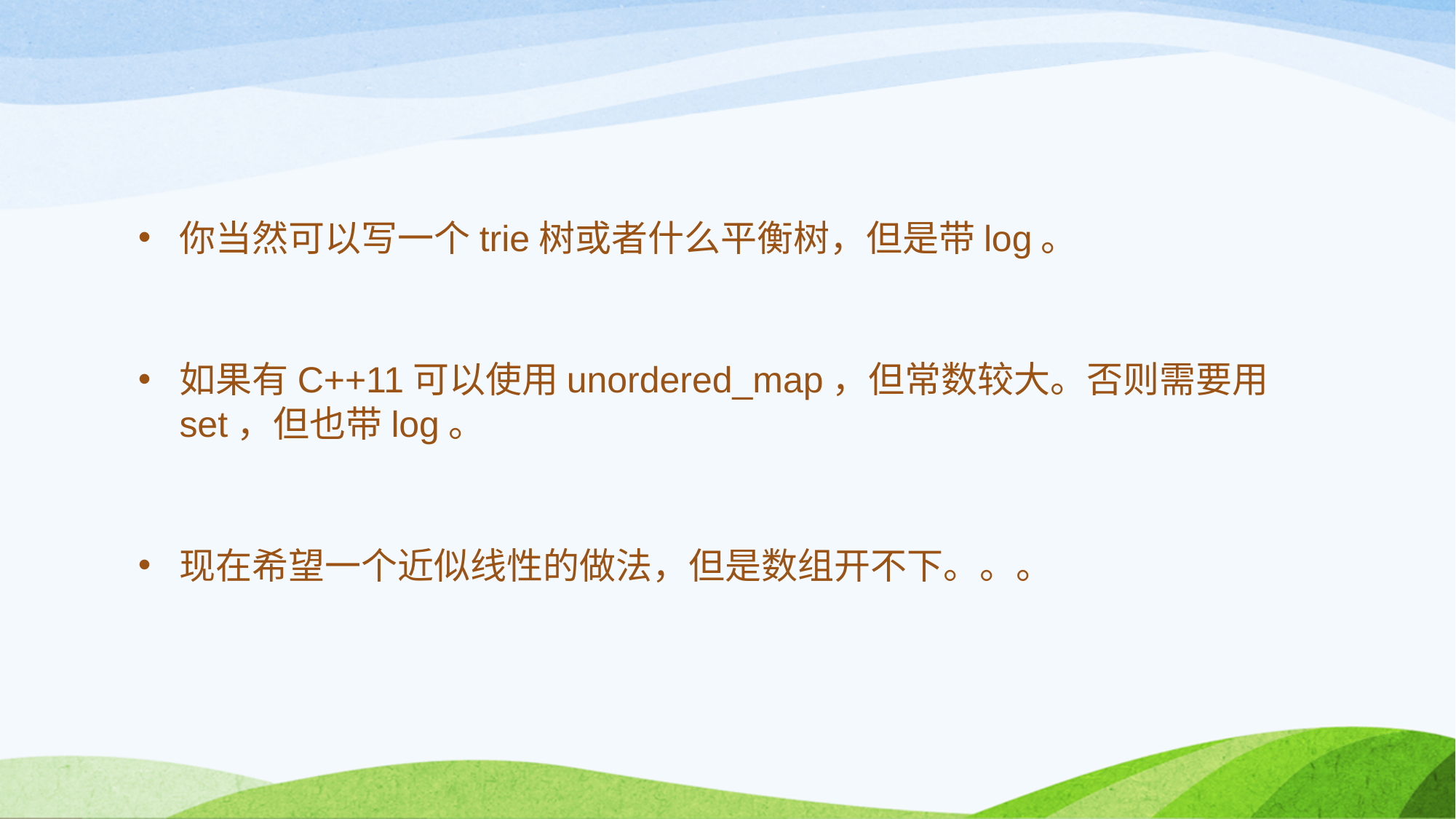

#
你当然可以写一个trie树或者什么平衡树，但是带log。

如果有C++11可以使用unordered_map，但常数较大。否则需要用set，但也带log。

现在希望一个近似线性的做法，但是数组开不下。。。